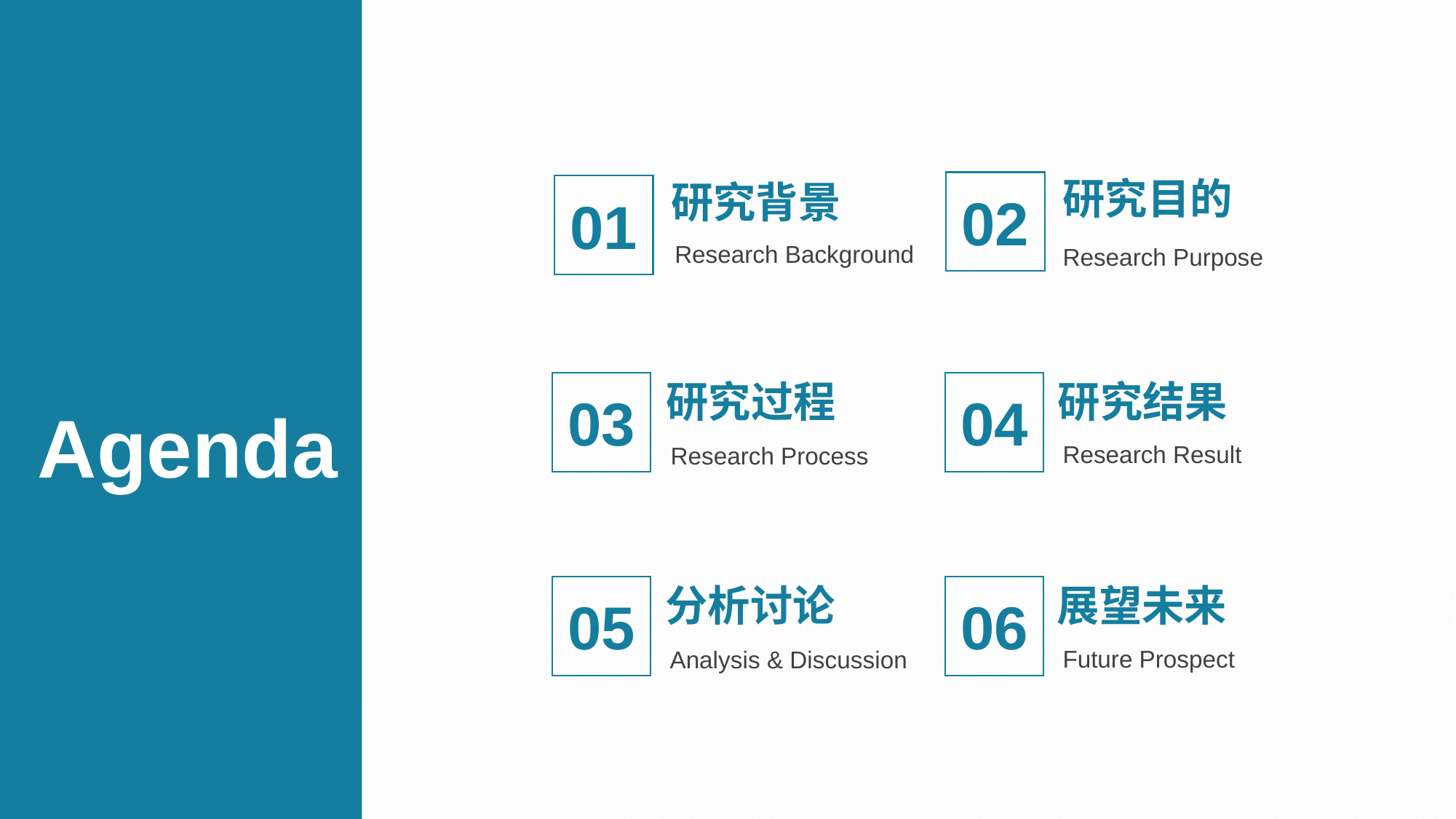

研究目的
研究背景

02
01
Research Background
Research Purpose
研究过程
研究结果

03
04
Agenda
Research Result
Research Process
分析讨论
展望未来

05
06
Future Prospect
Analysis & Discussion